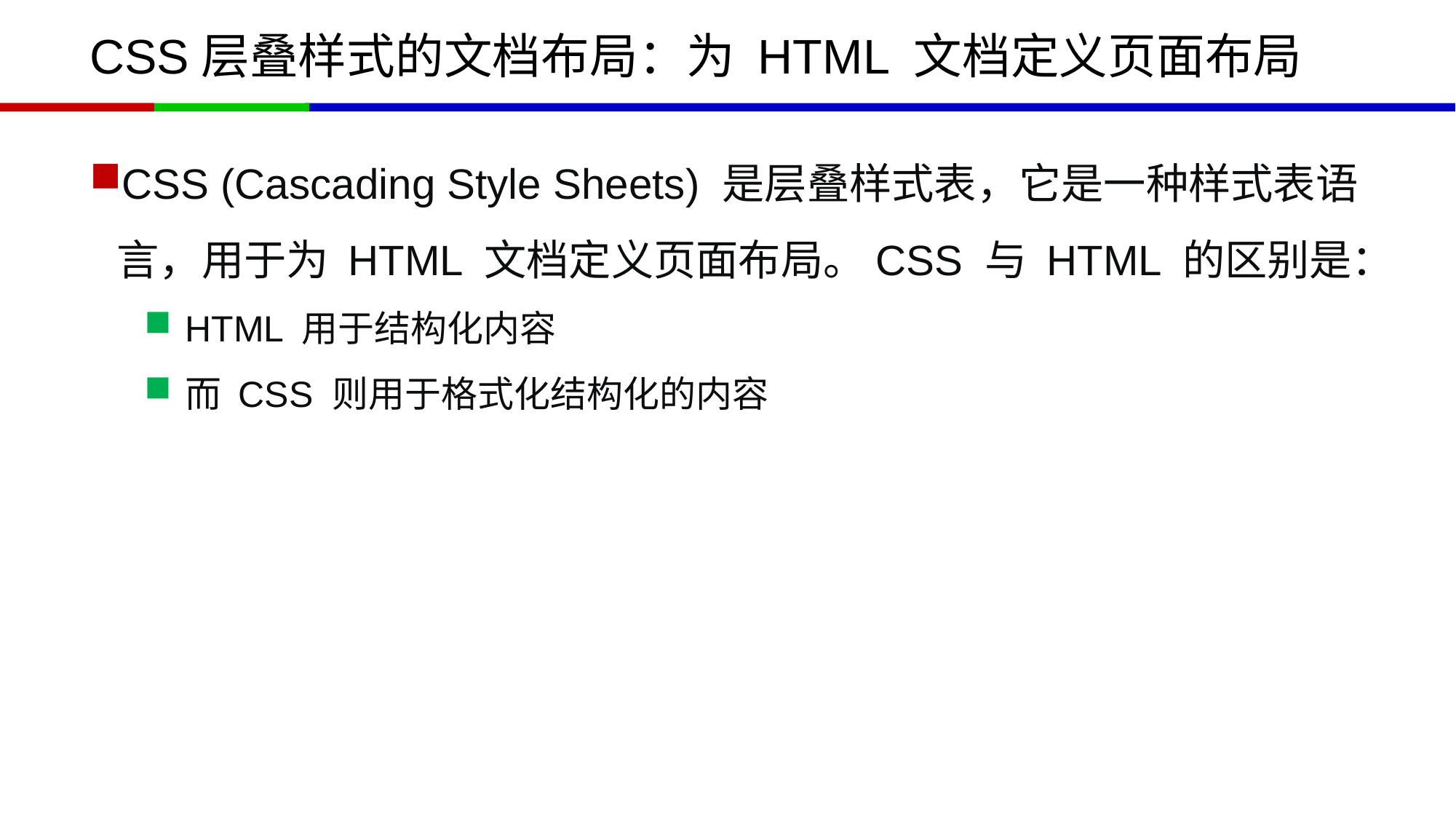

# CSS层叠样式的文档布局：为 HTML 文档定义页面布局
CSS (Cascading Style Sheets) 是层叠样式表，它是一种样式表语言，用于为 HTML 文档定义页面布局。CSS 与 HTML 的区别是：
HTML 用于结构化内容
而 CSS 则用于格式化结构化的内容
112